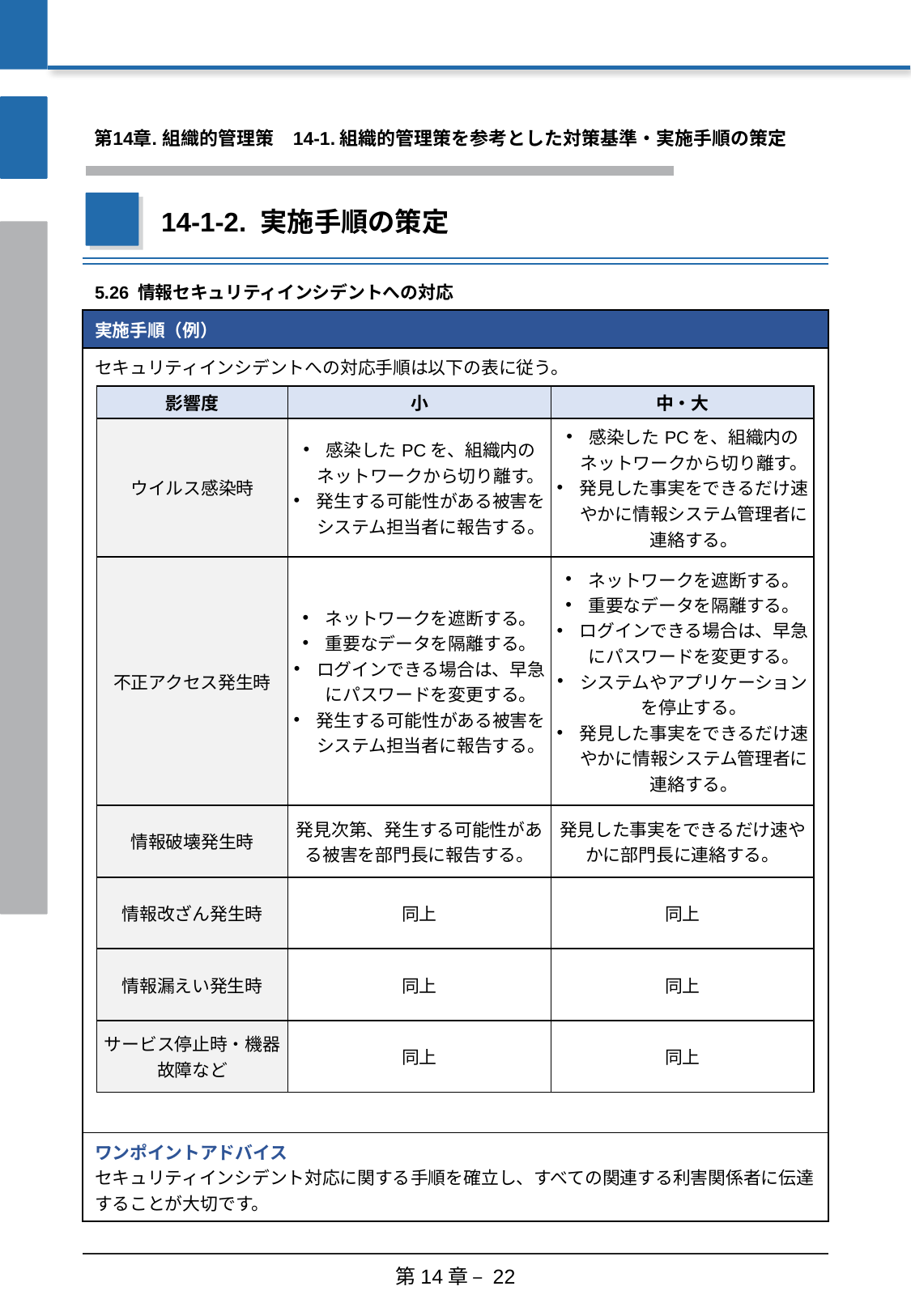

第14章. 組織的管理策
　14-1. 組織的管理策を参考とした対策基準・実施手順の策定
14-1-2. 実施手順の策定
| 5.26 情報セキュリティインシデントへの対応 |
| --- |
| 実施手順（例） |
| セキュリティインシデントへの対応手順は以下の表に従う。 |
| ワンポイントアドバイス セキュリティインシデント対応に関する手順を確立し、すべての関連する利害関係者に伝達することが大切です。 |
| 影響度 | 小 | 中・大 |
| --- | --- | --- |
| ウイルス感染時 | 感染したPCを、組織内のネットワークから切り離す。 発生する可能性がある被害をシステム担当者に報告する。 | 感染したPCを、組織内のネットワークから切り離す。 発見した事実をできるだけ速やかに情報システム管理者に連絡する。 |
| 不正アクセス発生時 | ネットワークを遮断する。 重要なデータを隔離する。 ログインできる場合は、早急にパスワードを変更する。 発生する可能性がある被害をシステム担当者に報告する。 | ネットワークを遮断する。 重要なデータを隔離する。 ログインできる場合は、早急にパスワードを変更する。 システムやアプリケーションを停止する。 発見した事実をできるだけ速やかに情報システム管理者に連絡する。 |
| 情報破壊発生時 | 発見次第、発生する可能性がある被害を部門長に報告する。 | 発見した事実をできるだけ速やかに部門長に連絡する。 |
| 情報改ざん発生時 | 同上 | 同上 |
| 情報漏えい発生時 | 同上 | 同上 |
| サービス停止時・機器故障など | 同上 | 同上 |
第14章 – 22